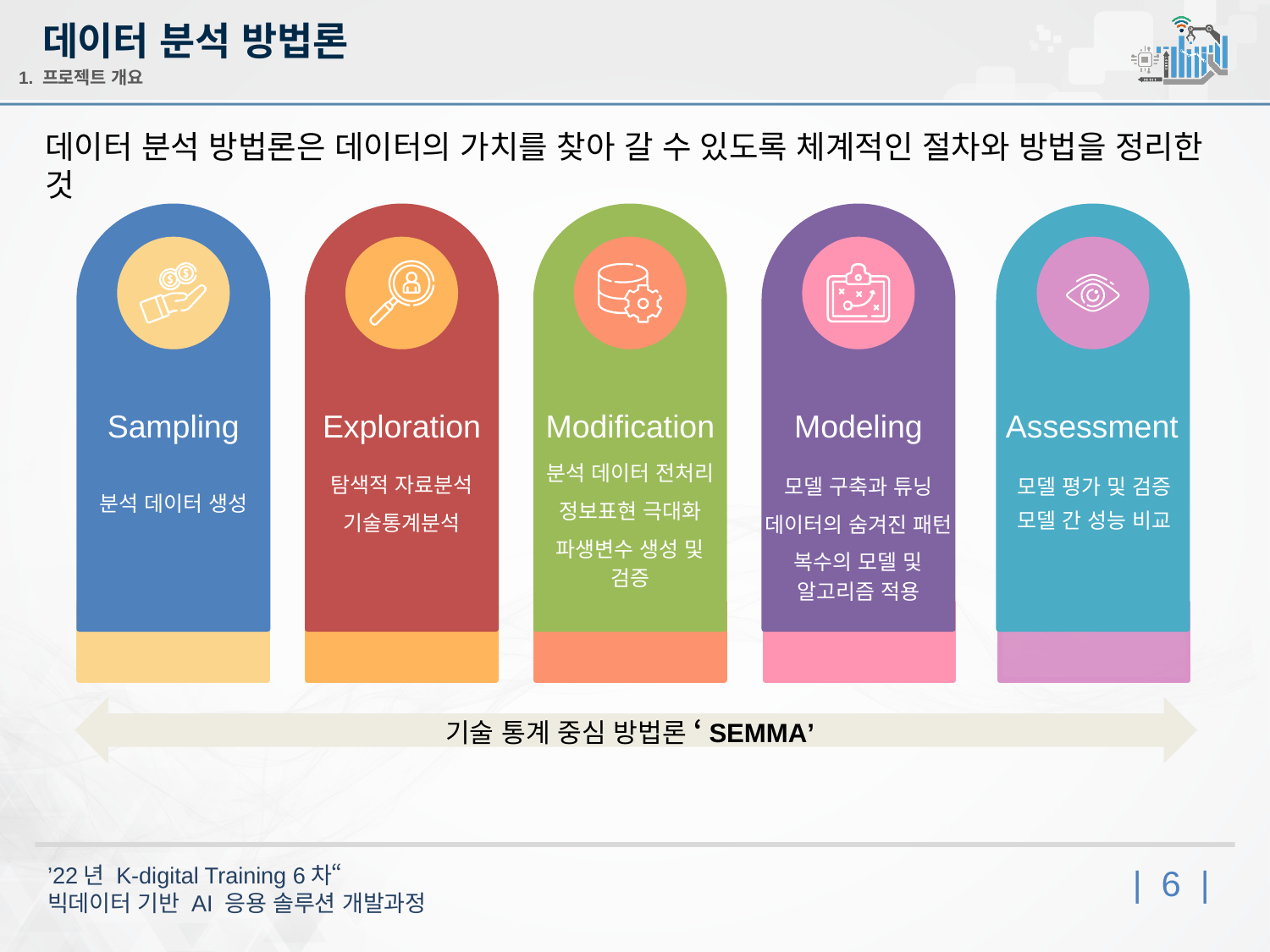

데이터 분석 방법론
1. 프로젝트 개요
데이터 분석 방법론은 데이터의 가치를 찾아 갈 수 있도록 체계적인 절차와 방법을 정리한 것

Modification
Exploration
Assessment
Sampling
Modeling
모델 구축과 튜닝
데이터의 숨겨진 패턴
복수의 모델 및 알고리즘 적용
분석 데이터 생성
탐색적 자료분석
기술통계분석
분석 데이터 전처리
정보표현 극대화
파생변수 생성 및 검증
모델 평가 및 검증
모델 간 성능 비교
결과

기술 통계 중심 방법론 ‘SEMMA’